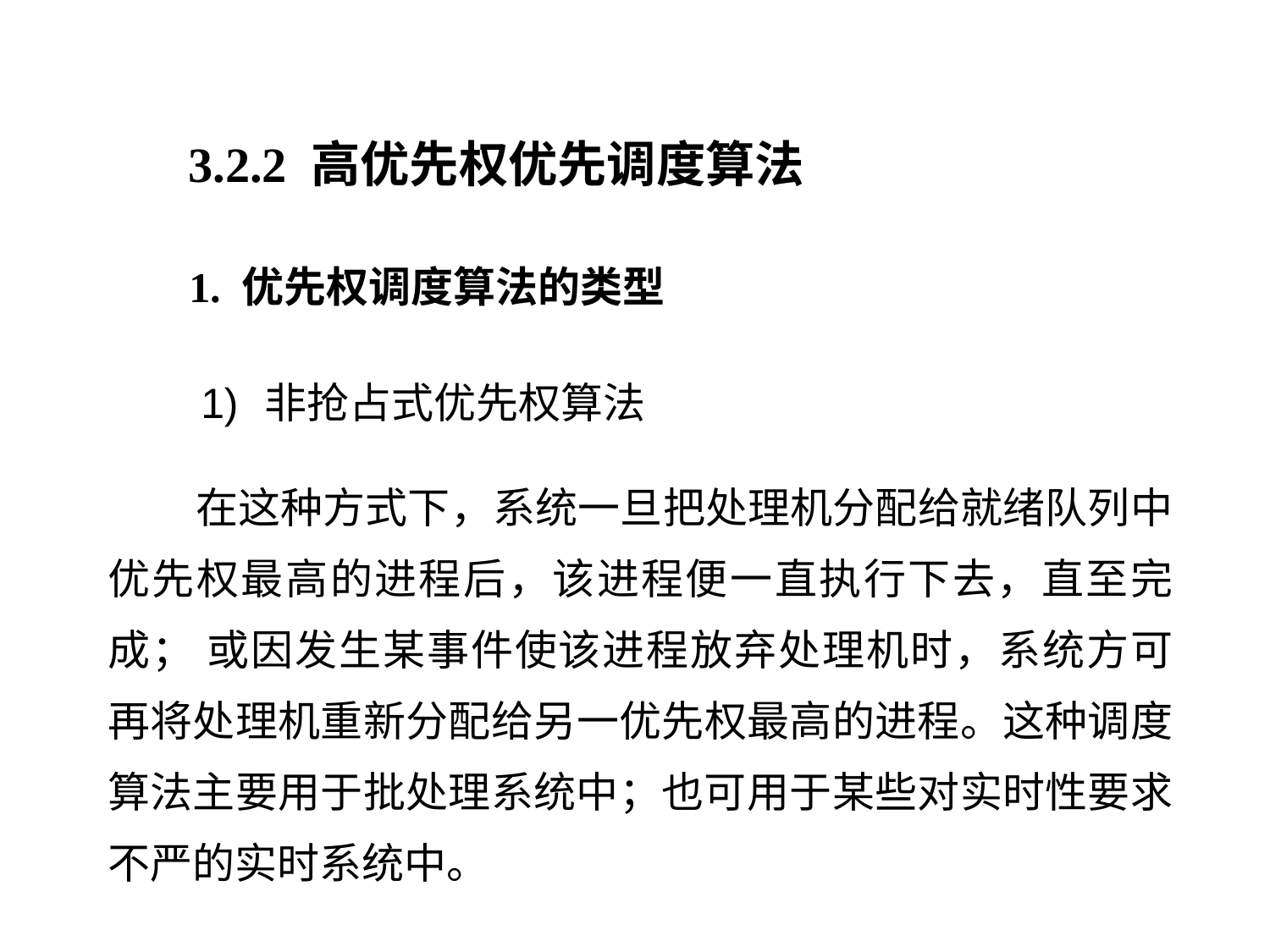

3.2.2 高优先权优先调度算法
1. 优先权调度算法的类型
非抢占式优先权算法
        在这种方式下，系统一旦把处理机分配给就绪队列中优先权最高的进程后，该进程便一直执行下去，直至完成； 或因发生某事件使该进程放弃处理机时，系统方可再将处理机重新分配给另一优先权最高的进程。这种调度算法主要用于批处理系统中；也可用于某些对实时性要求不严的实时系统中。